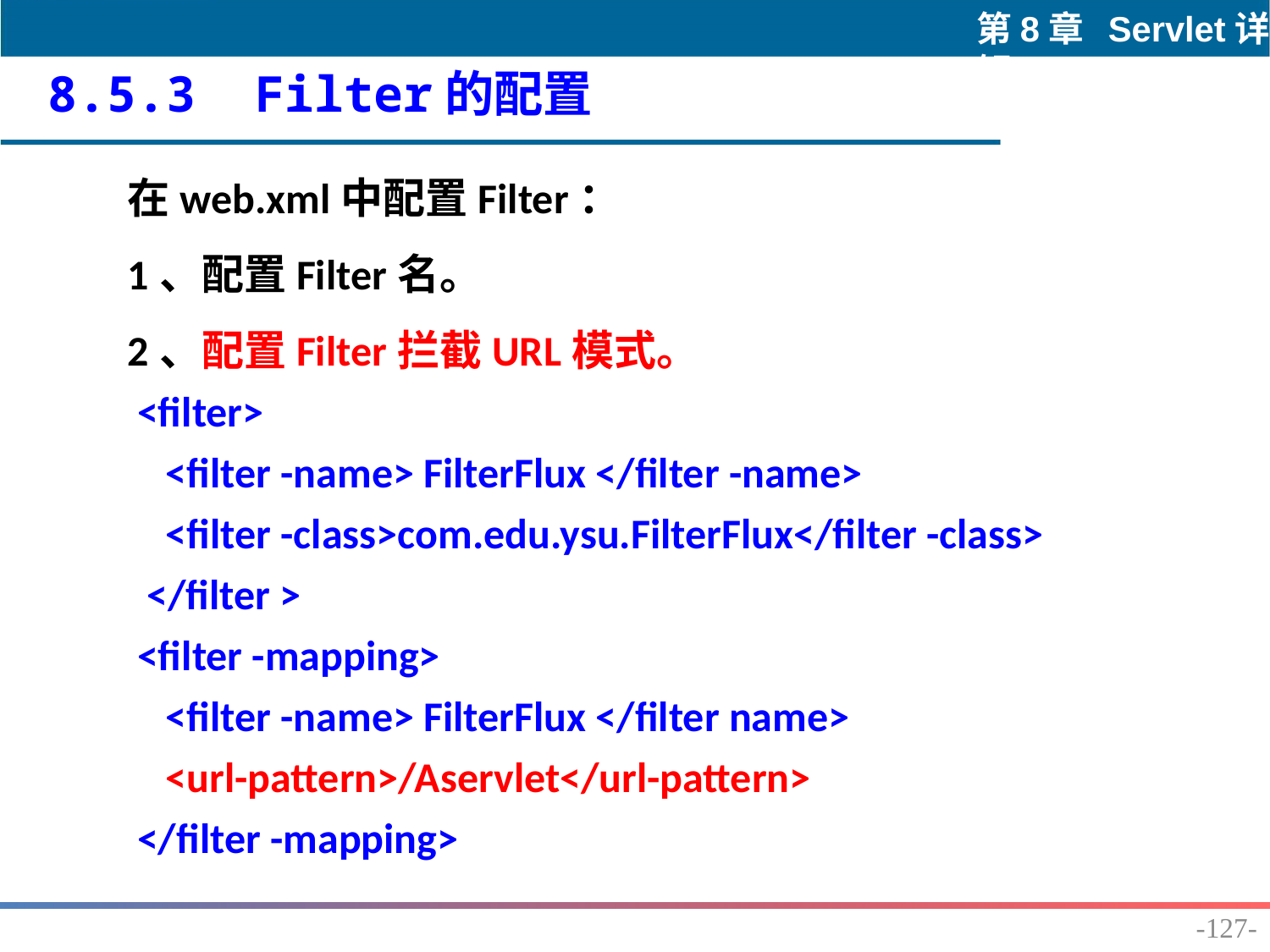

8.5.3  Filter的配置
在web.xml中配置Filter：
1、配置Filter名。
2、配置Filter拦截URL模式。
 <filter>
    <filter -name> FilterFlux </filter -name>
    <filter -class>com.edu.ysu.FilterFlux</filter -class>
  </filter >
 <filter -mapping>
    <filter -name> FilterFlux </filter name>
    <url-pattern>/Aservlet</url-pattern>
 </filter -mapping>

-127-